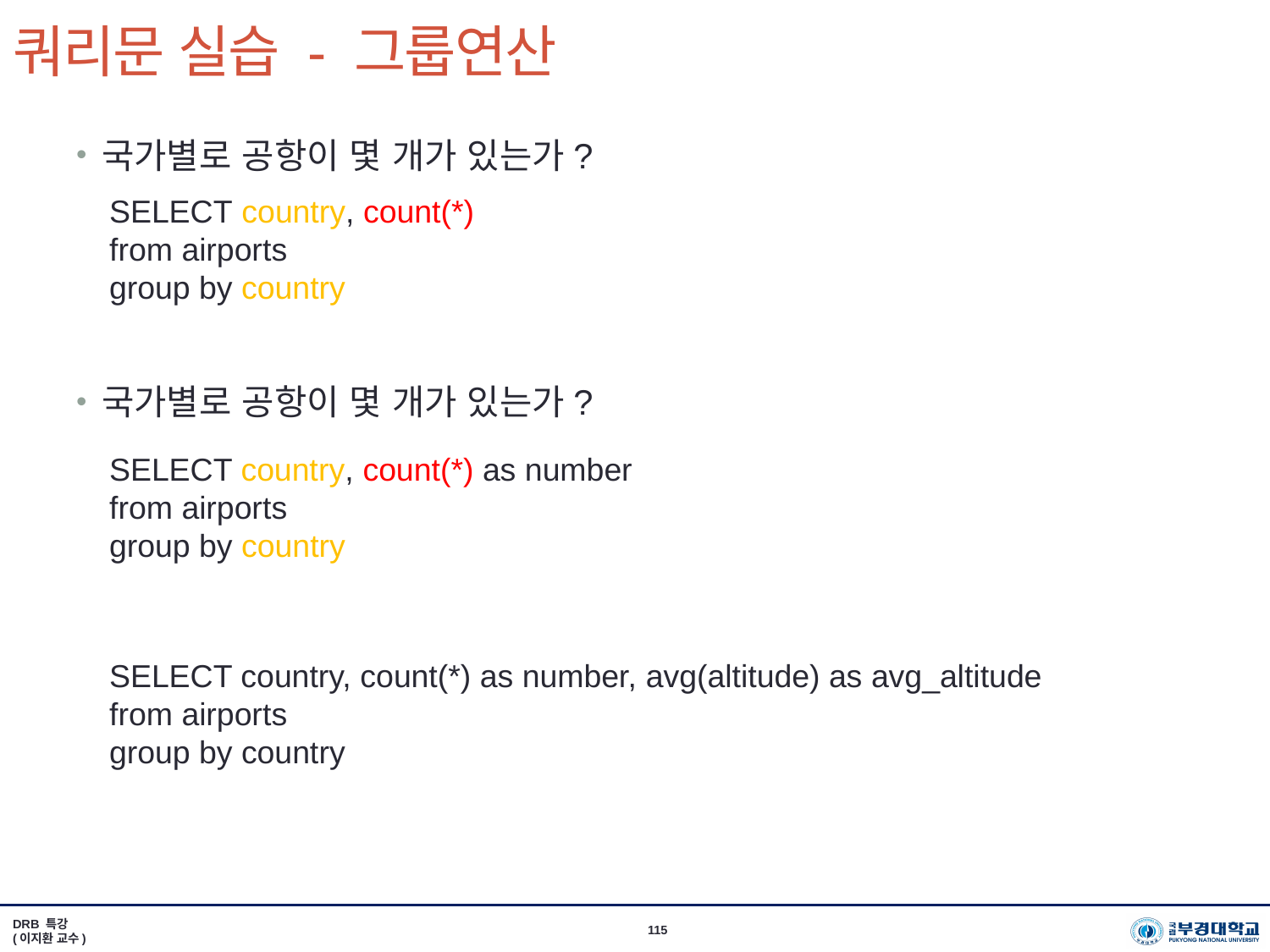

# 쿼리문 실습 - 그룹연산
국가별로 공항이 몇 개가 있는가?

국가별로 공항이 몇 개가 있는가?
SELECT country, count(*)
from airports
group by country
SELECT country, count(*) as number
from airports
group by country
SELECT country, count(*) as number, avg(altitude) as avg_altitude
from airports
group by country
DRB 특강
(이지환 교수)